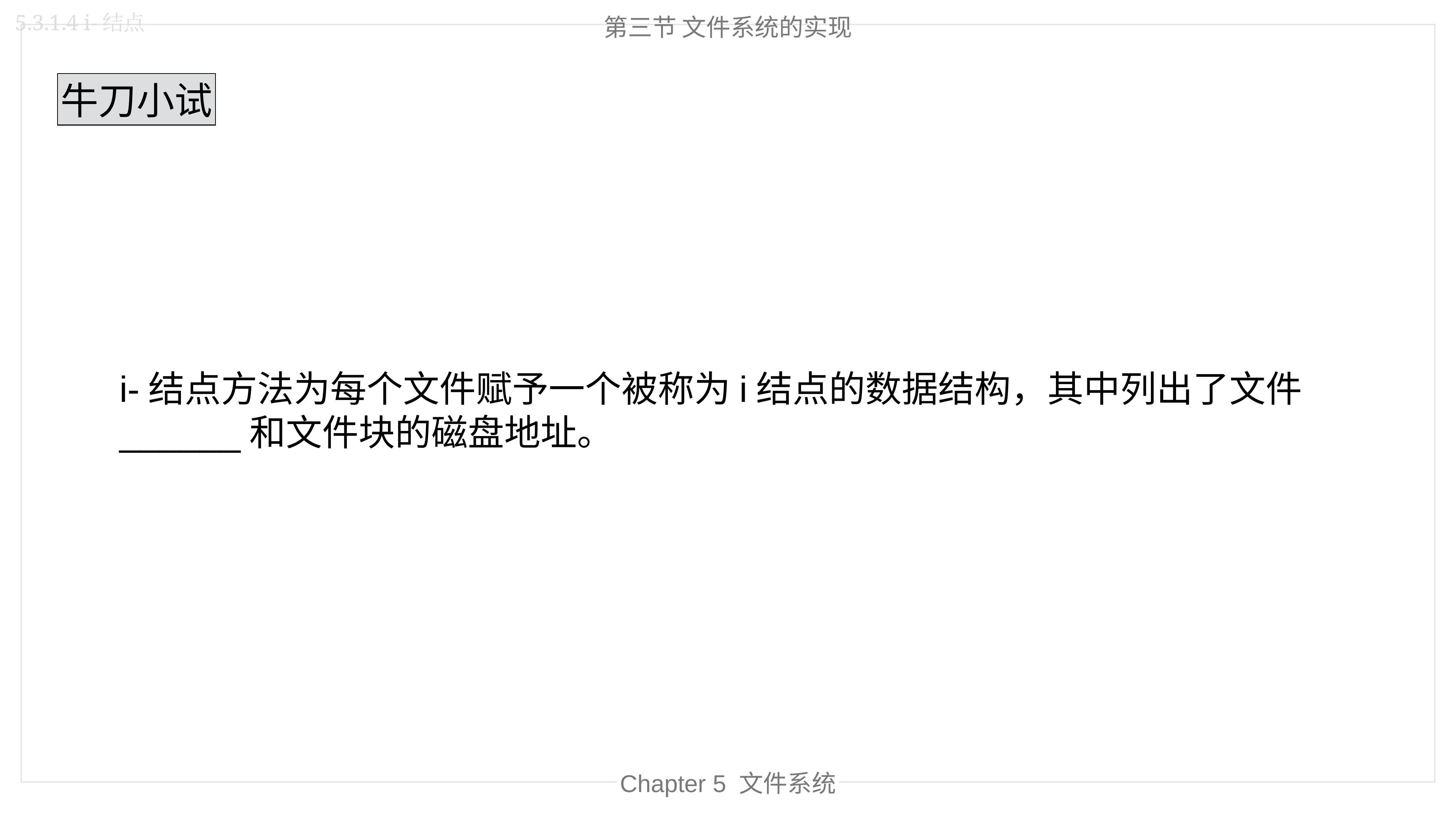

5.3.1.4 i-结点
第三节 文件系统的实现

牛刀小试
i-结点方法为每个文件赋予一个被称为i结点的数据结构，其中列出了文件______和文件块的磁盘地址。
Chapter 4 内存管理
Chapter 5 文件系统